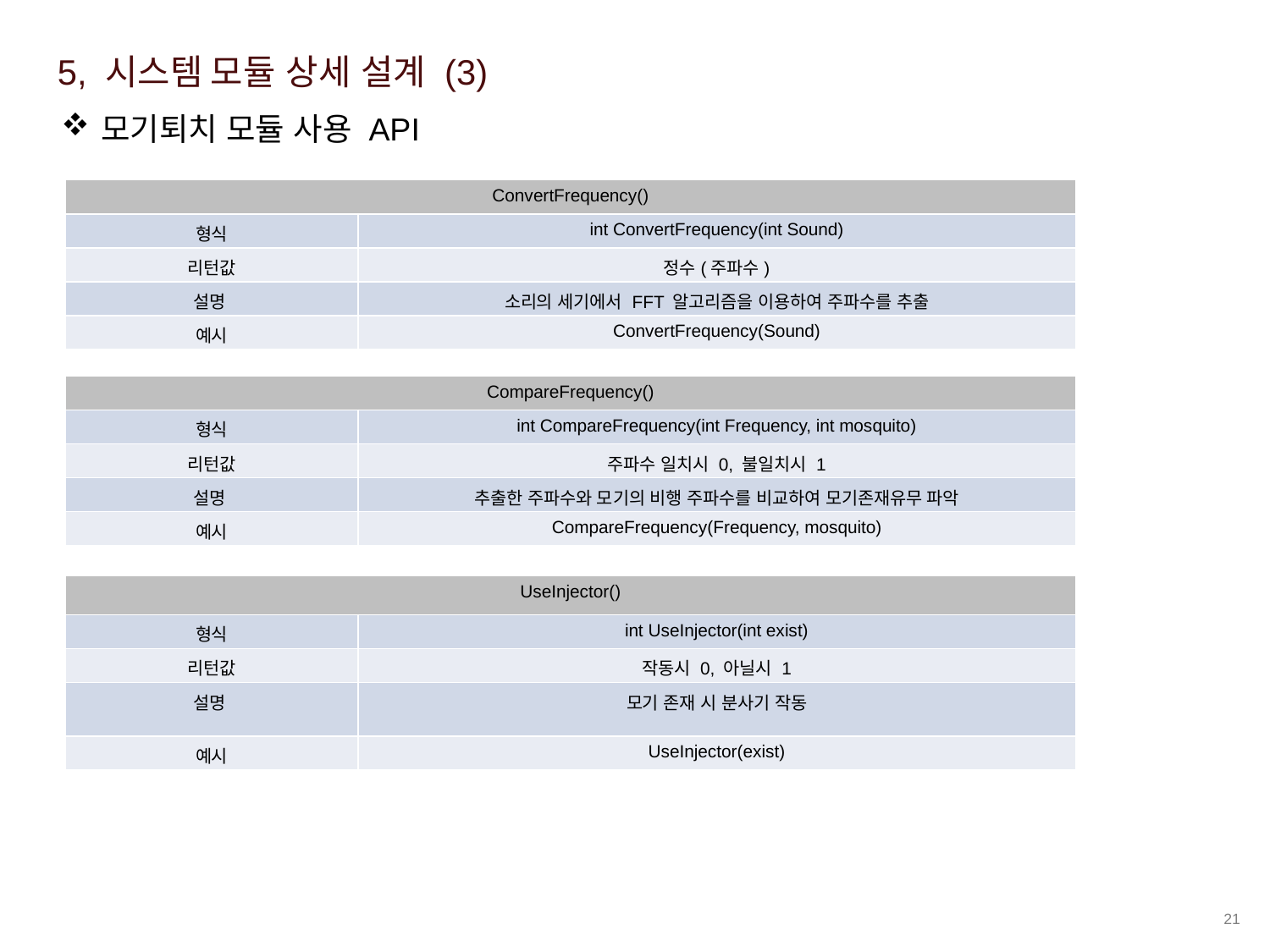

5, 시스템 모듈 상세 설계 (3)
모기퇴치 모듈 사용 API
| ConvertFrequency() |  |
| --- | --- |
| 형식 | int ConvertFrequency(int Sound) |
| 리턴값 | 정수(주파수) |
| 설명 | 소리의 세기에서 FFT 알고리즘을 이용하여 주파수를 추출 |
| 예시 | ConvertFrequency(Sound) |
| CompareFrequency() |  |
| --- | --- |
| 형식 | int CompareFrequency(int Frequency, int mosquito) |
| 리턴값 | 주파수 일치시 0, 불일치시 1 |
| 설명 | 추출한 주파수와 모기의 비행 주파수를 비교하여 모기존재유무 파악 |
| 예시 | CompareFrequency(Frequency, mosquito) |
| UseInjector() |  |
| --- | --- |
| 형식 | int UseInjector(int exist) |
| 리턴값 | 작동시 0, 아닐시 1 |
| 설명 | 모기 존재 시 분사기 작동 |
| 예시 | UseInjector(exist) |